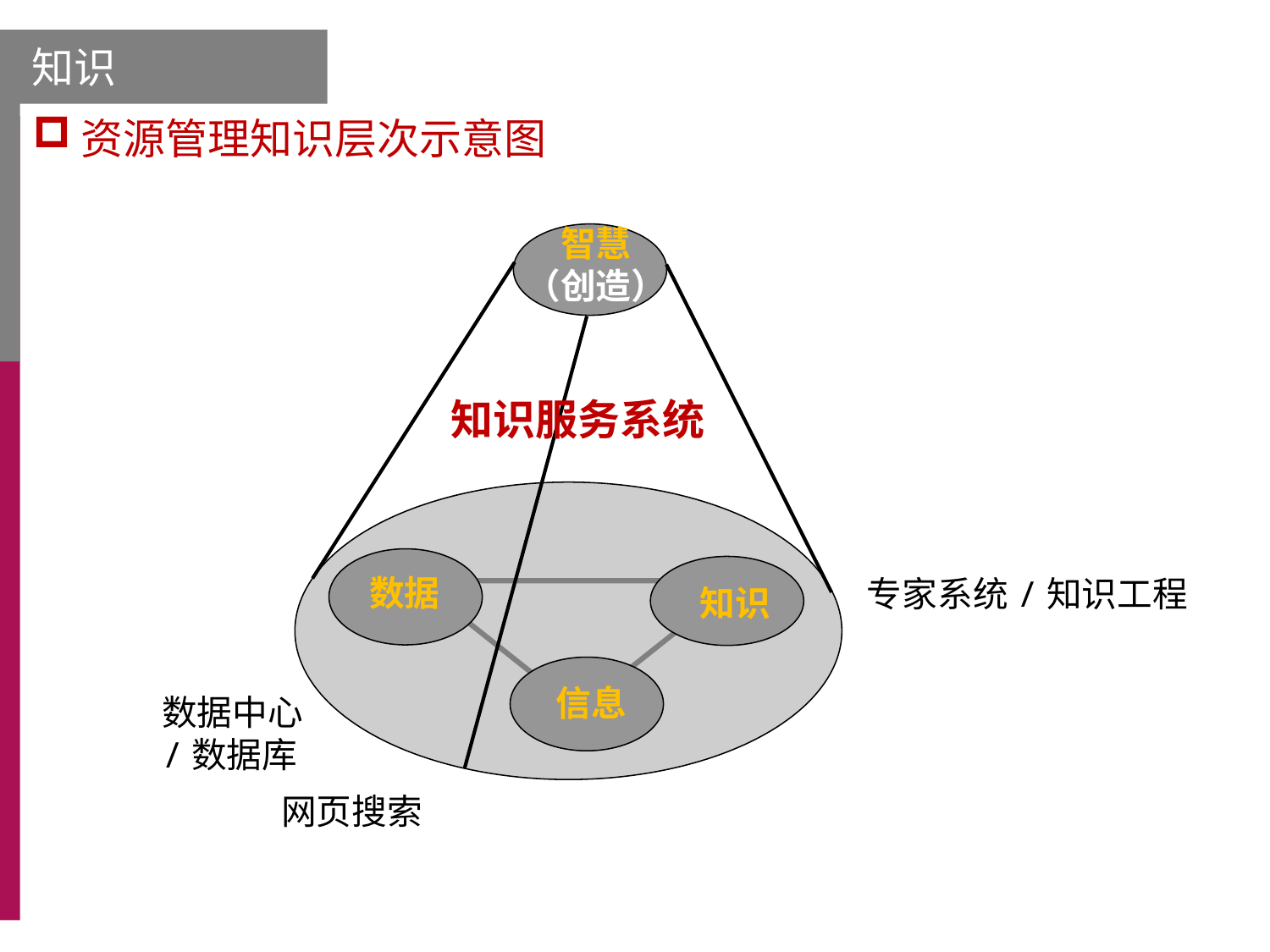

知识
资源管理知识层次示意图
智慧
（创造）

数据
知识

信息
知识服务系统
专家系统/知识工程
数据中心
/数据库
网页搜索
12